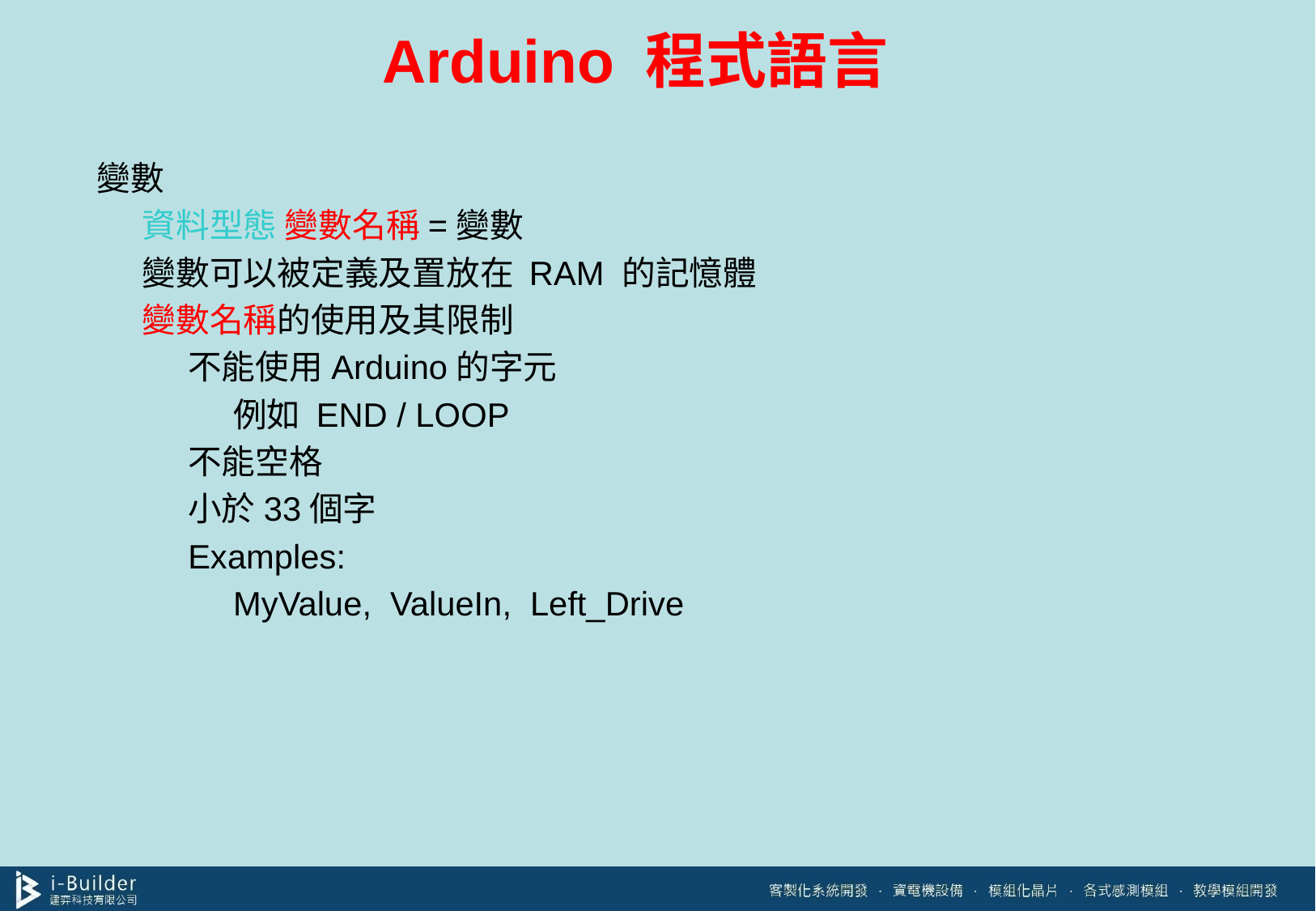

# Arduino 程式語言
變數
資料型態 變數名稱=變數
變數可以被定義及置放在 RAM 的記憶體
變數名稱的使用及其限制
不能使用Arduino的字元
例如 END / LOOP
不能空格
小於33個字
Examples:
MyValue,  ValueIn,  Left_Drive